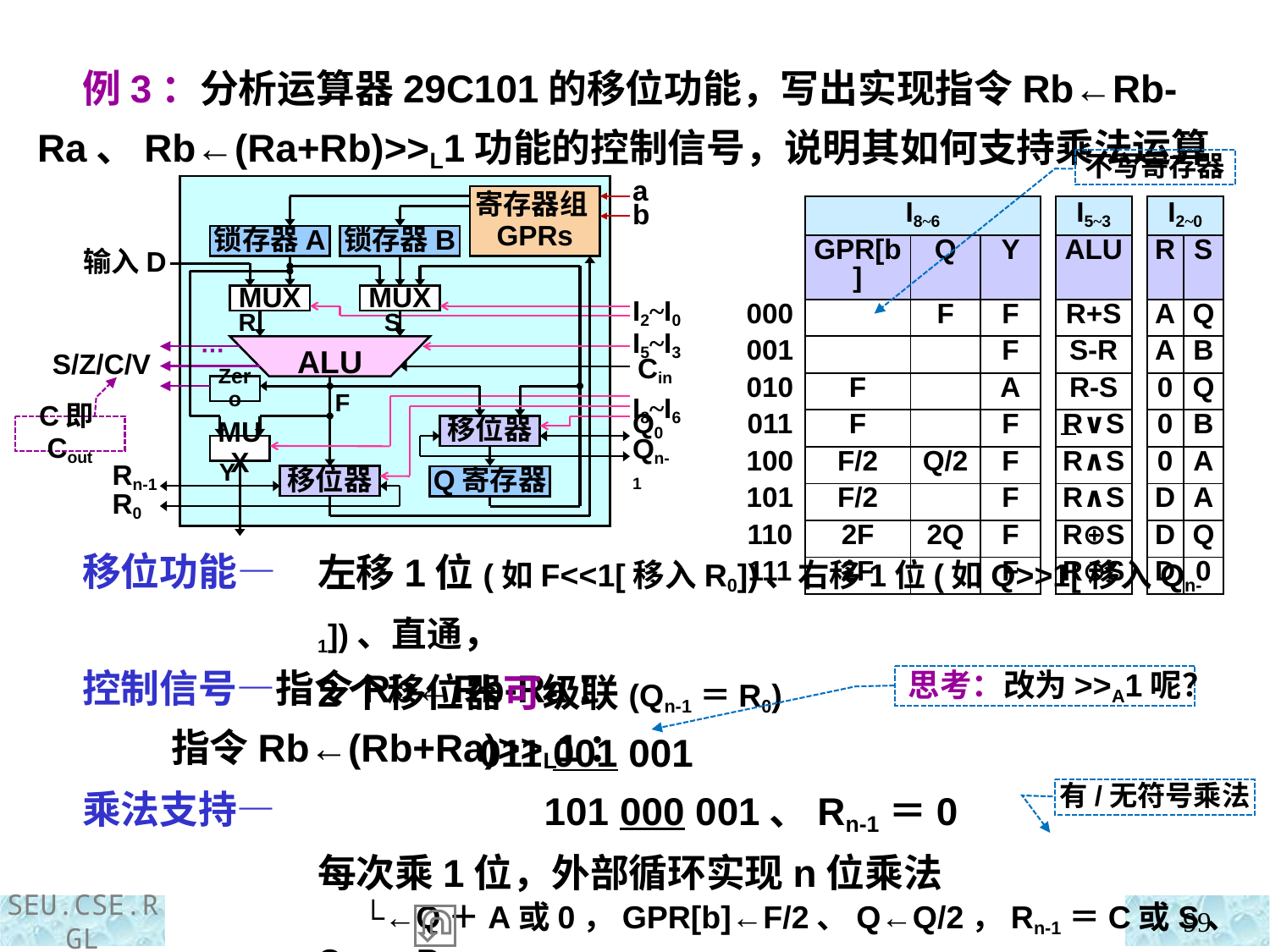

例3：分析运算器29C101的移位功能，写出实现指令Rb←Rb-Ra、Rb←(Ra+Rb)>>L1功能的控制信号，说明其如何支持乘法运算
不写寄存器

a
b
寄存器组GPRs
锁存器B
锁存器A
输入D
MUX
MUX
I2~I0
R
S
I5~I3
ALU
…
S/Z/C/V
Cin
Zero
F
I8~I6
移位器
Q0
Qn-1
MUX
Y
移位器
Rn-1
R0
Q寄存器
|  | I8~6 |  |  |  | I5~3 |  | I2~0 |  |
| --- | --- | --- | --- | --- | --- | --- | --- | --- |
|  | GPR[b] | Q | Y |  | ALU |  | R | S |
| 000 |  | F | F |  | R+S |  | A | Q |
| 001 |  |  | F |  | S-R |  | A | B |
| 010 | F |  | A |  | R-S |  | 0 | Q |
| 011 | F |  | F |  | R∨S |  | 0 | B |
| 100 | F/2 | Q/2 | F |  | R∧S |  | 0 | A |
| 101 | F/2 |  | F |  | R∧S |  | D | A |
| 110 | 2F | 2Q | F |  | R⊕S |  | D | Q |
| 111 | 2F |  | F |  | R⊙S |  | D | 0 |
C即Cout
    移位功能—

    控制信号—指令Rb←Rb-Ra：
              指令Rb←(Rb+Ra)>>L1：
    乘法支持—
左移1位(如F<<1[移入R0])、右移1位(如Q>>1[移入Qn-1])、直通，
2个移位器可级联(Qn-1＝R0)
               011 001 001
                     101 000 001、Rn-1＝0
每次乘1位，外部循环实现n位乘法
     └←Q＋A或0，GPR[b]←F/2、Q←Q/2，Rn-1＝C或S、Qn-1＝R0
思考：改为>>A1呢？
有/无符号乘法
99